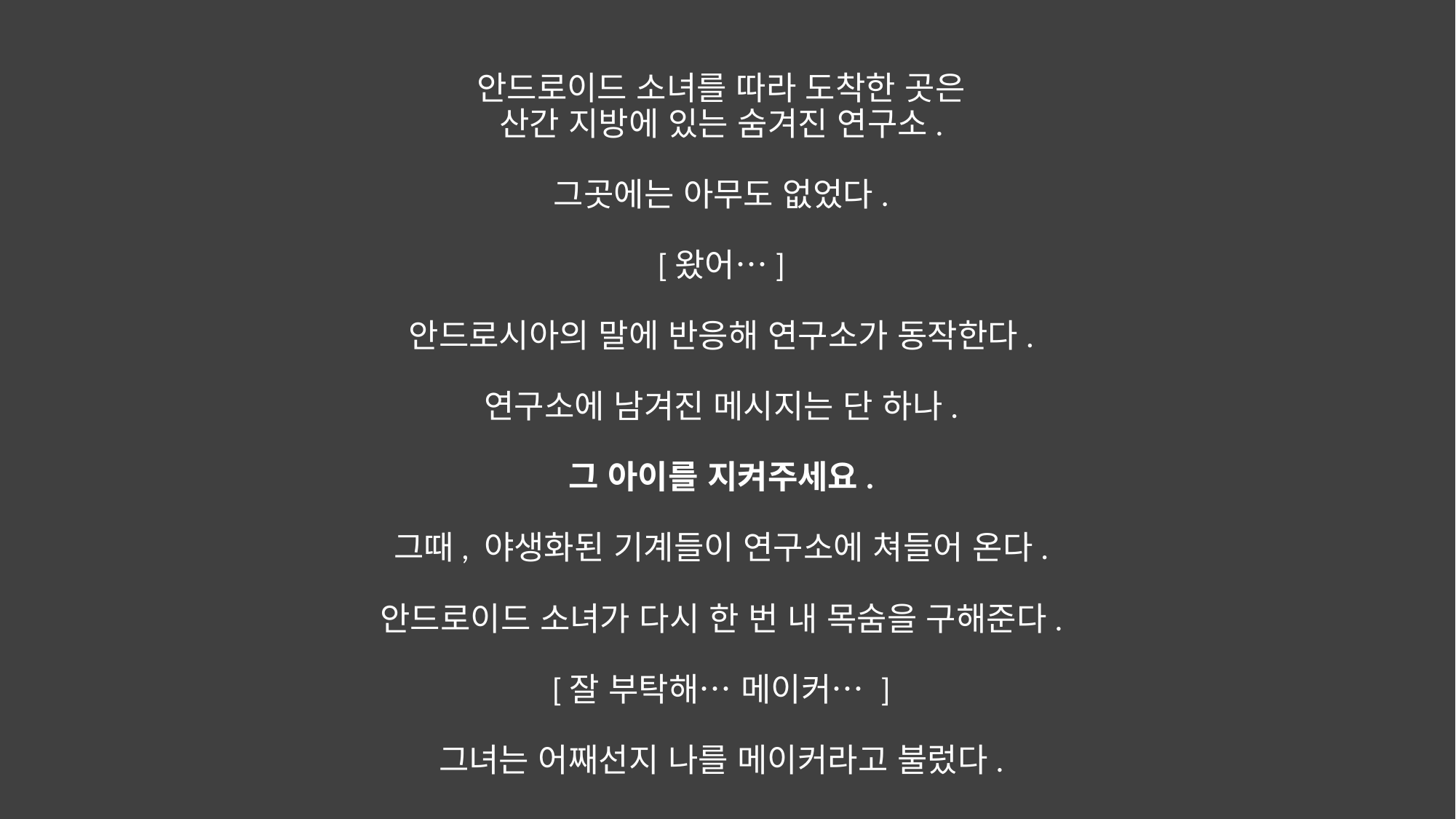

안드로이드 소녀를 따라 도착한 곳은
산간 지방에 있는 숨겨진 연구소.

그곳에는 아무도 없었다.

[왔어…]

안드로시아의 말에 반응해 연구소가 동작한다.

연구소에 남겨진 메시지는 단 하나.

그 아이를 지켜주세요.

그때, 야생화된 기계들이 연구소에 쳐들어 온다.

안드로이드 소녀가 다시 한 번 내 목숨을 구해준다.

[잘 부탁해… 메이커… ]

그녀는 어째선지 나를 메이커라고 불렀다.